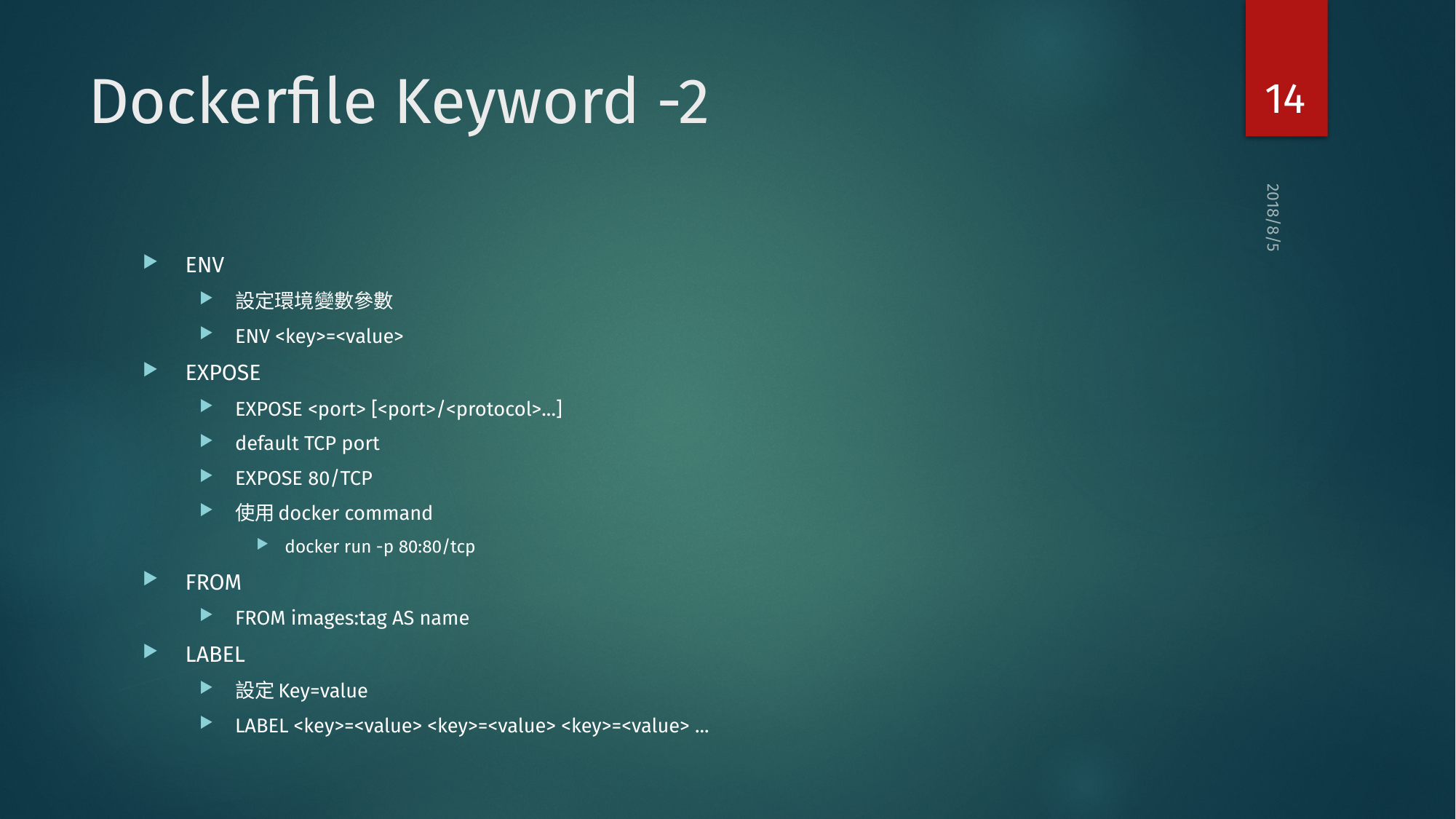

14
# Dockerfile Keyword -2
2018/8/5
ENV
設定環境變數參數
ENV <key>=<value>
EXPOSE
EXPOSE <port> [<port>/<protocol>...]
default TCP port
EXPOSE 80/TCP
使用docker command
docker run -p 80:80/tcp
FROM
FROM images:tag AS name
LABEL
設定Key=value
LABEL <key>=<value> <key>=<value> <key>=<value> ...